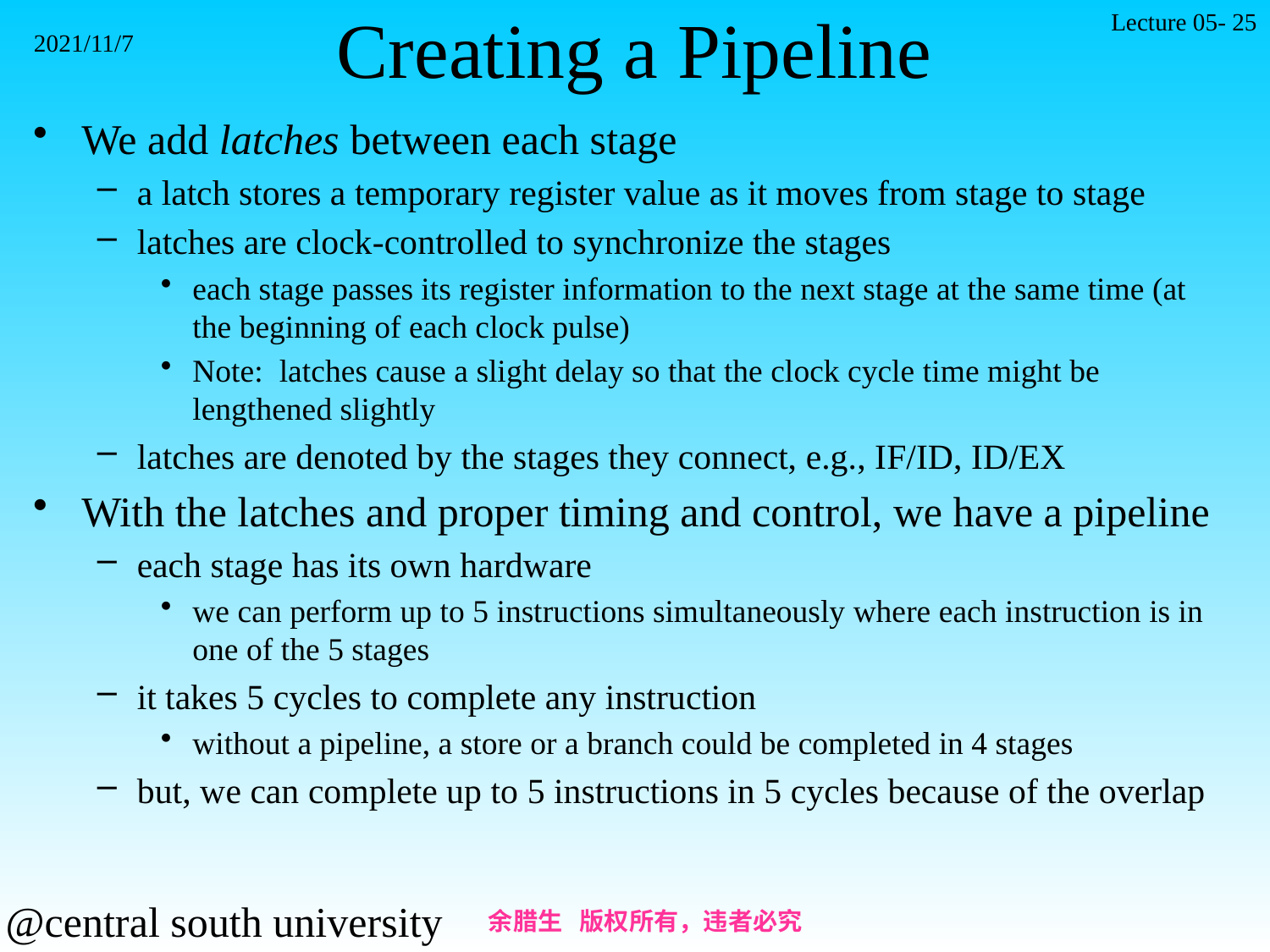

Lecture 05- 25
# Creating a Pipeline
2021/11/7
We add latches between each stage
a latch stores a temporary register value as it moves from stage to stage
latches are clock-controlled to synchronize the stages
each stage passes its register information to the next stage at the same time (at the beginning of each clock pulse)
Note:  latches cause a slight delay so that the clock cycle time might be lengthened slightly
latches are denoted by the stages they connect, e.g., IF/ID, ID/EX
With the latches and proper timing and control, we have a pipeline
each stage has its own hardware
we can perform up to 5 instructions simultaneously where each instruction is in one of the 5 stages
it takes 5 cycles to complete any instruction
without a pipeline, a store or a branch could be completed in 4 stages
but, we can complete up to 5 instructions in 5 cycles because of the overlap
余腊生   版权所有，违者必究